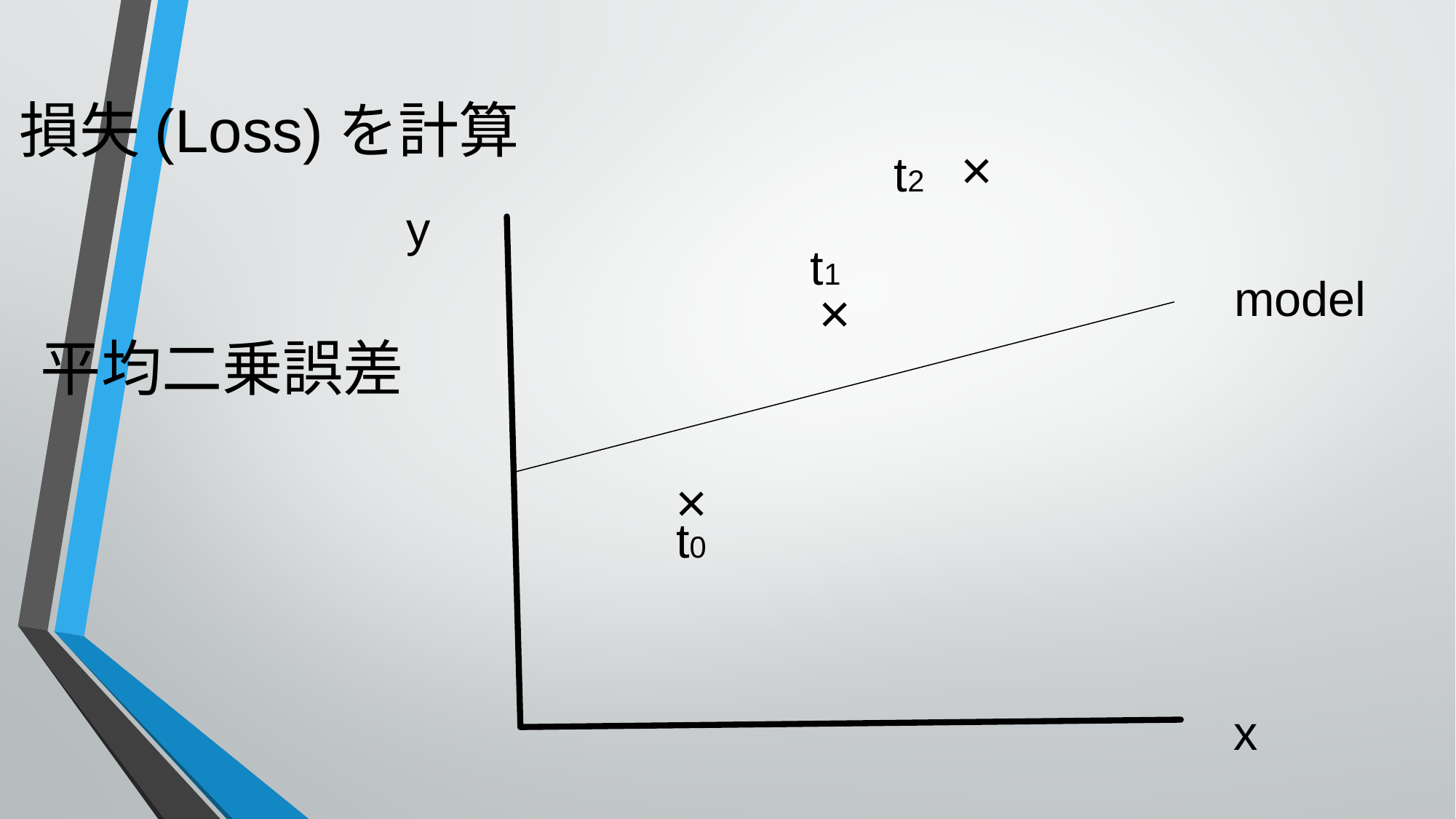

損失(Loss)を計算
×
t2
y
t1
model
×
平均二乗誤差
×
t0
x